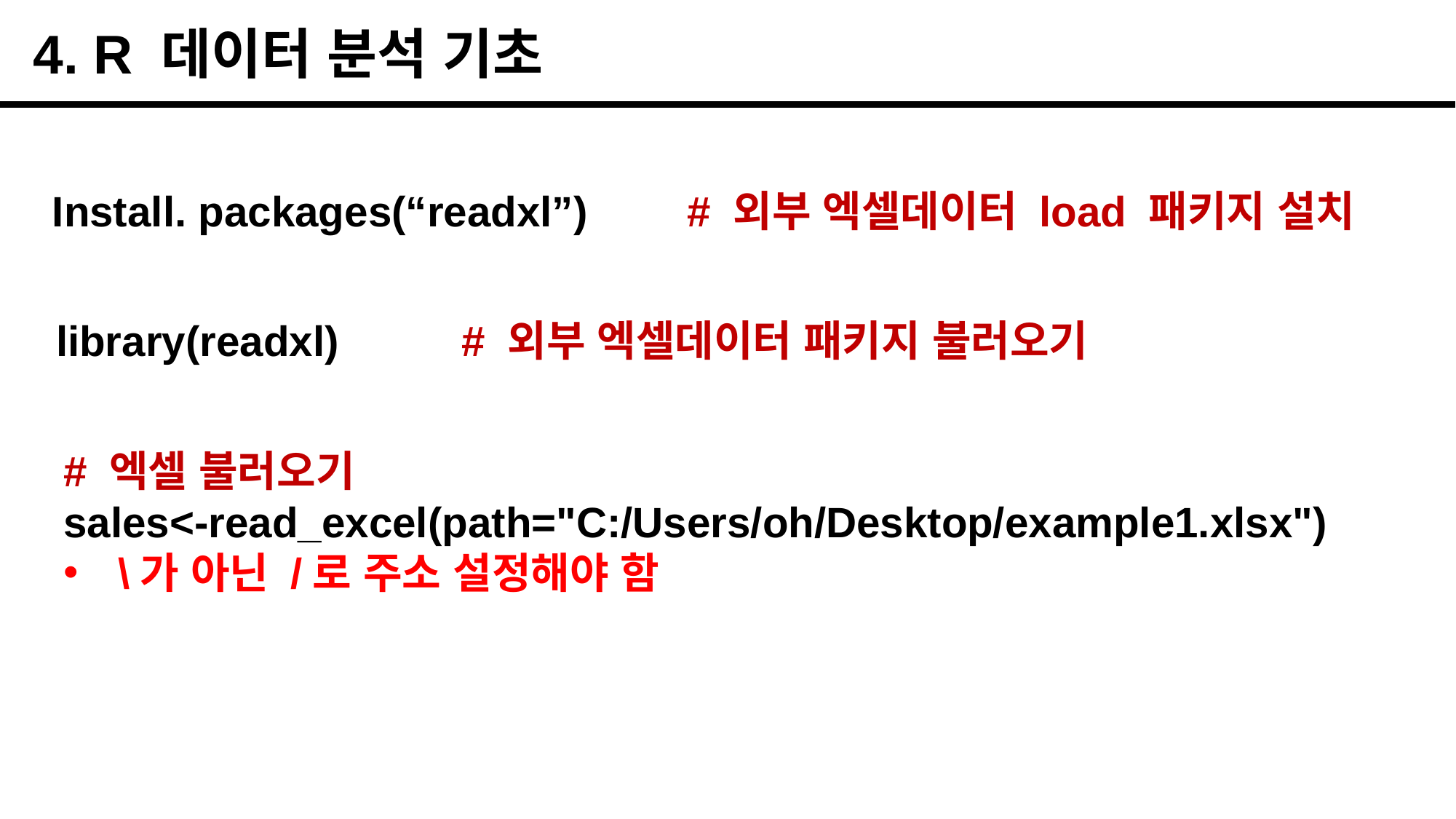

4. R 데이터 분석 기초
Install. packages(“readxl”)
# 외부 엑셀데이터 load 패키지 설치
library(readxl)
# 외부 엑셀데이터 패키지 불러오기
# 엑셀 불러오기
sales<-read_excel(path="C:/Users/oh/Desktop/example1.xlsx")
\가 아닌 /로 주소 설정해야 함